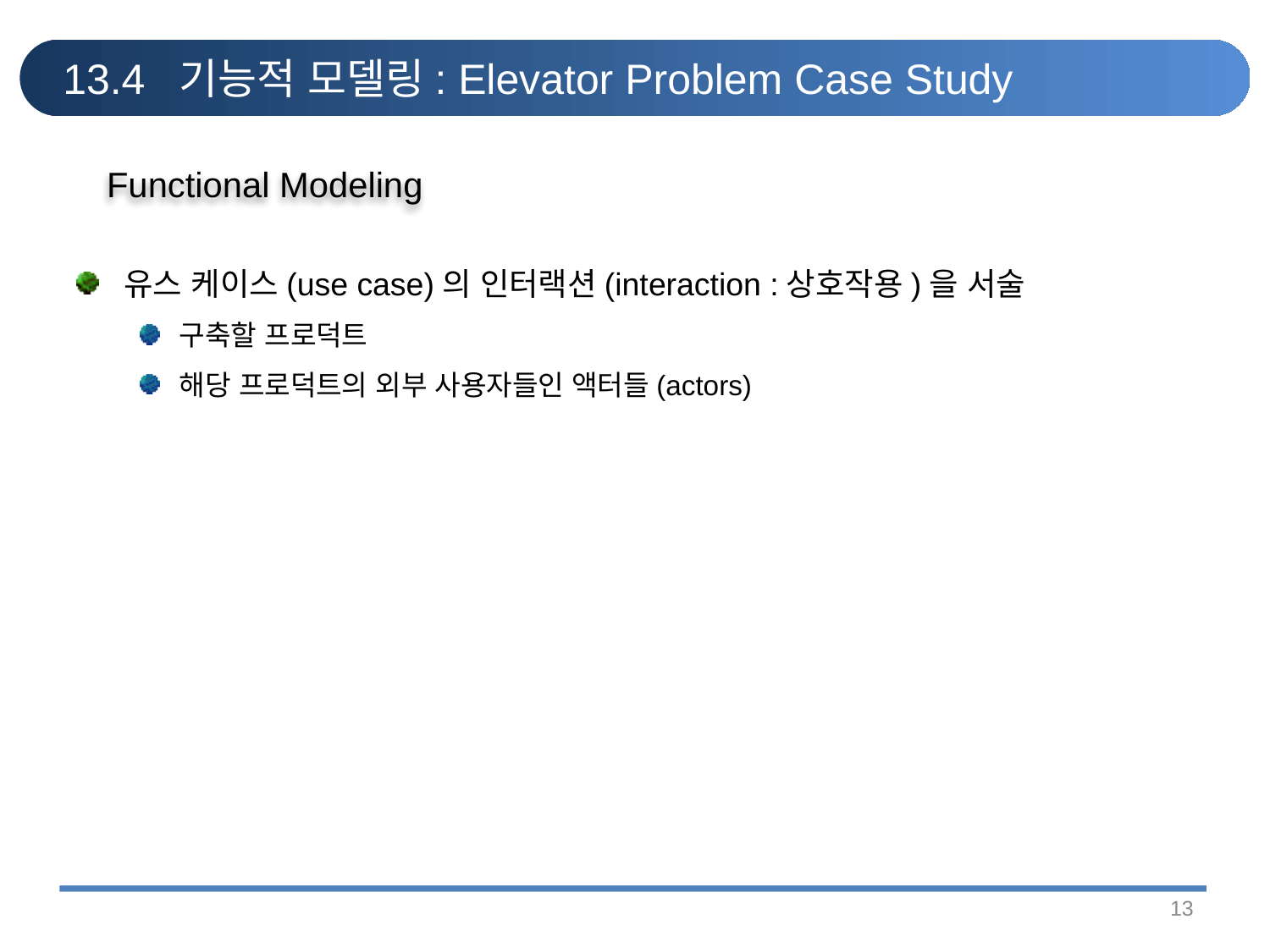

# 13.4  기능적 모델링: Elevator Problem Case Study
Functional Modeling
유스 케이스(use case)의 인터랙션(interaction :상호작용)을 서술
구축할 프로덕트
해당 프로덕트의 외부 사용자들인 액터들(actors)

13